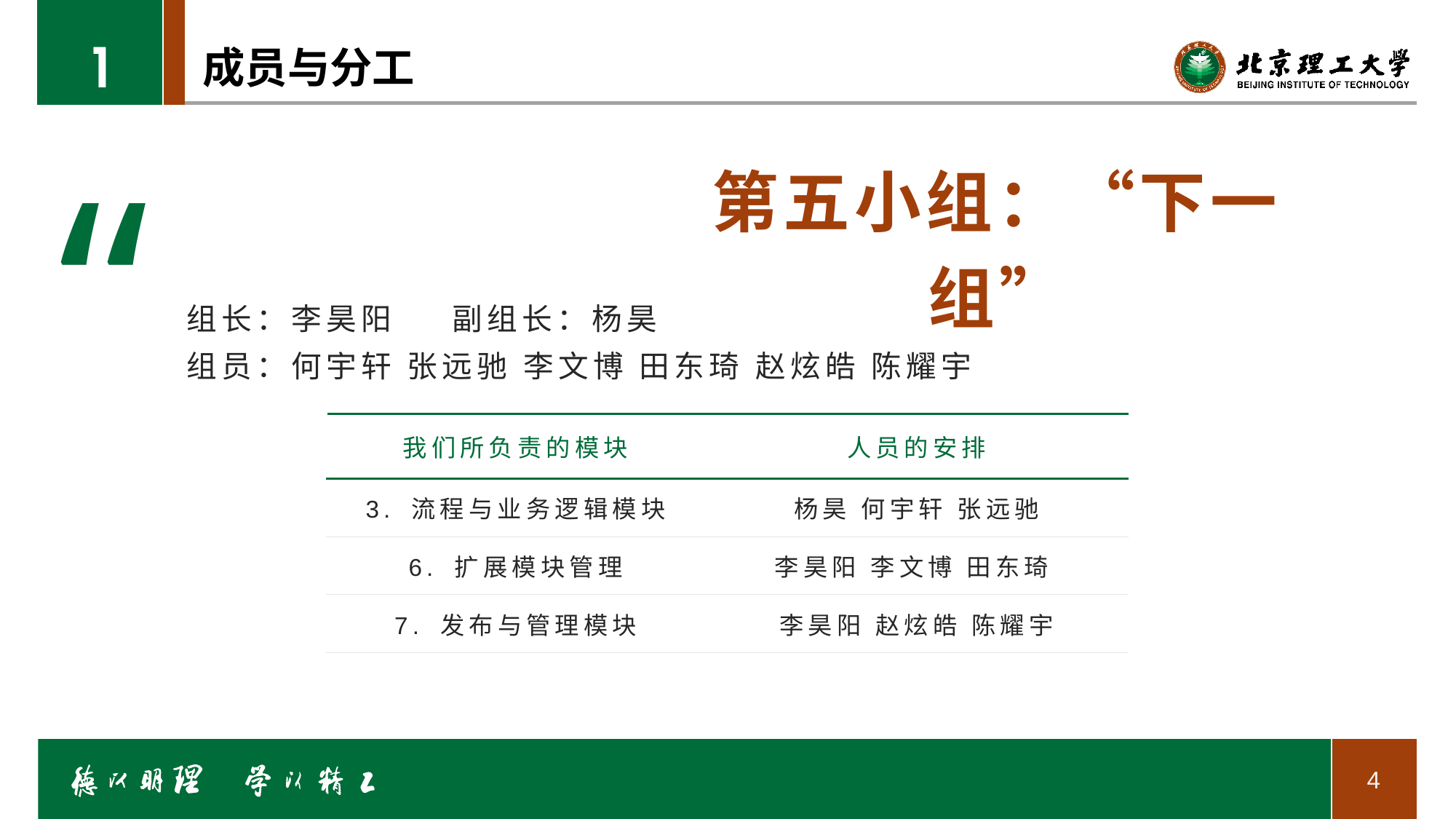

1
# 成员与分工
“
第五小组：“下一组”

组长：李昊阳     副组长：杨昊
组员：何宇轩 张远驰 李文博 田东琦 赵炫皓 陈耀宇
| 我们所负责的模块 | 人员的安排 |
| --- | --- |
| 3. 流程与业务逻辑模块 | 杨昊 何宇轩 张远驰 |
| 6. 扩展模块管理 | 李昊阳 李文博 田东琦 |
| 7. 发布与管理模块 | 李昊阳 赵炫皓 陈耀宇 |